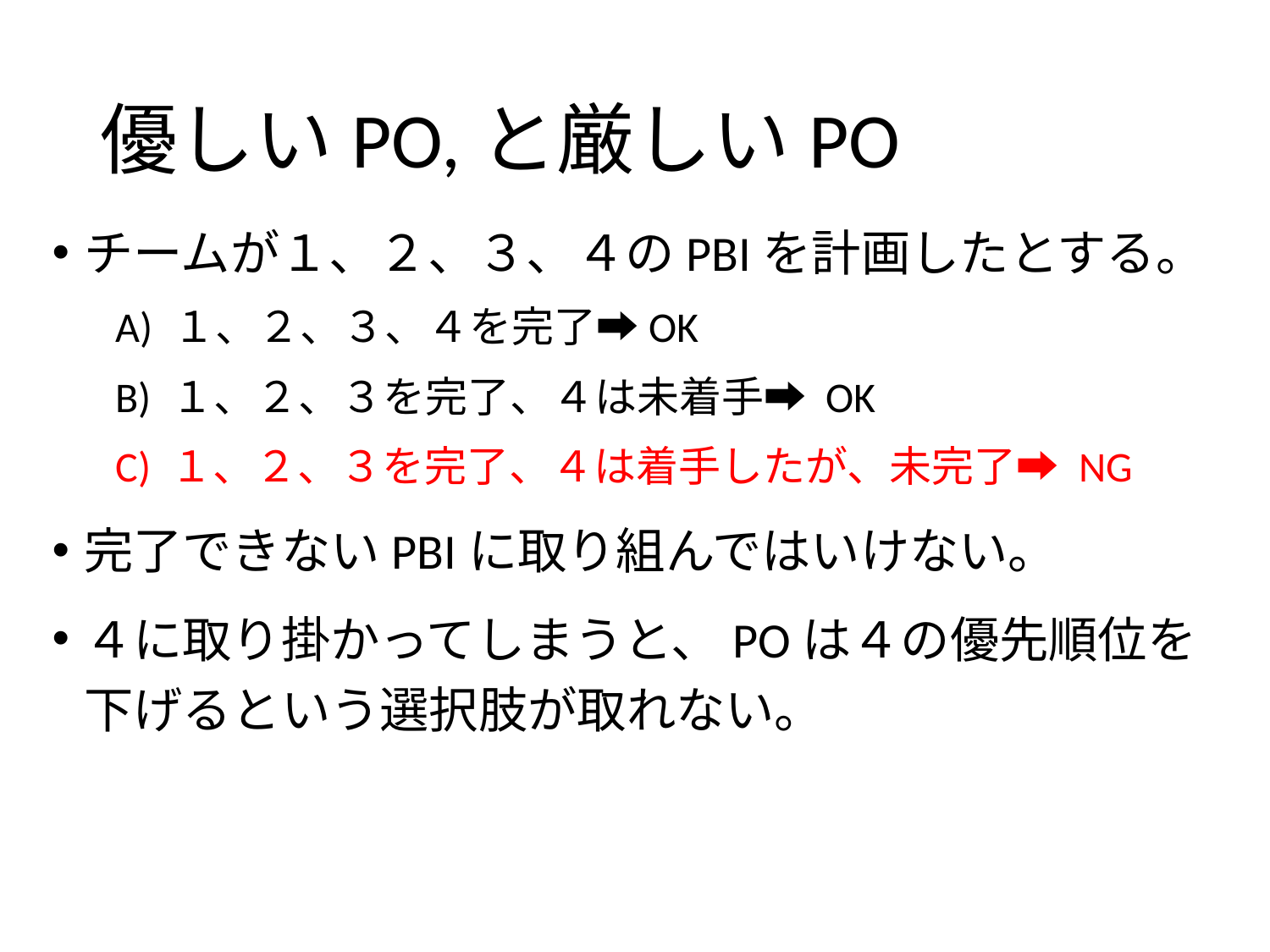

# 優しいPO,と厳しいPO
チームが１、２、３、４のPBIを計画したとする。
A) １、２、３、４を完了➡OK
B) １、２、３を完了、４は未着手➡ OK
C) １、２、３を完了、４は着手したが、未完了➡ NG
完了できないPBIに取り組んではいけない。
４に取り掛かってしまうと、POは４の優先順位を下げるという選択肢が取れない。